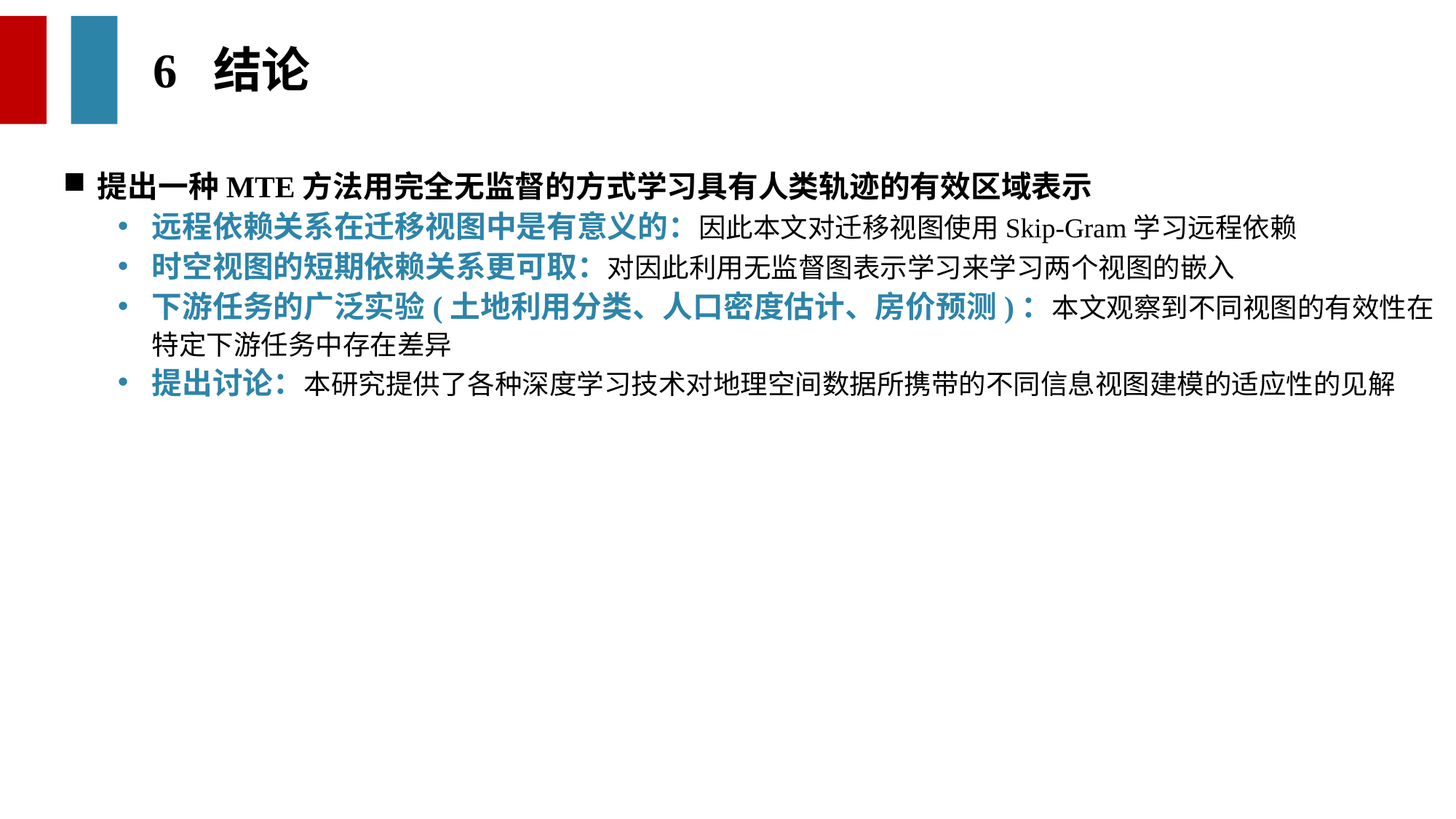

6  结论
提出一种MTE方法用完全无监督的方式学习具有人类轨迹的有效区域表示
远程依赖关系在迁移视图中是有意义的：因此本文对迁移视图使用Skip-Gram学习远程依赖
时空视图的短期依赖关系更可取：对因此利用无监督图表示学习来学习两个视图的嵌入
下游任务的广泛实验(土地利用分类、人口密度估计、房价预测)：本文观察到不同视图的有效性在特定下游任务中存在差异
提出讨论：本研究提供了各种深度学习技术对地理空间数据所携带的不同信息视图建模的适应性的见解